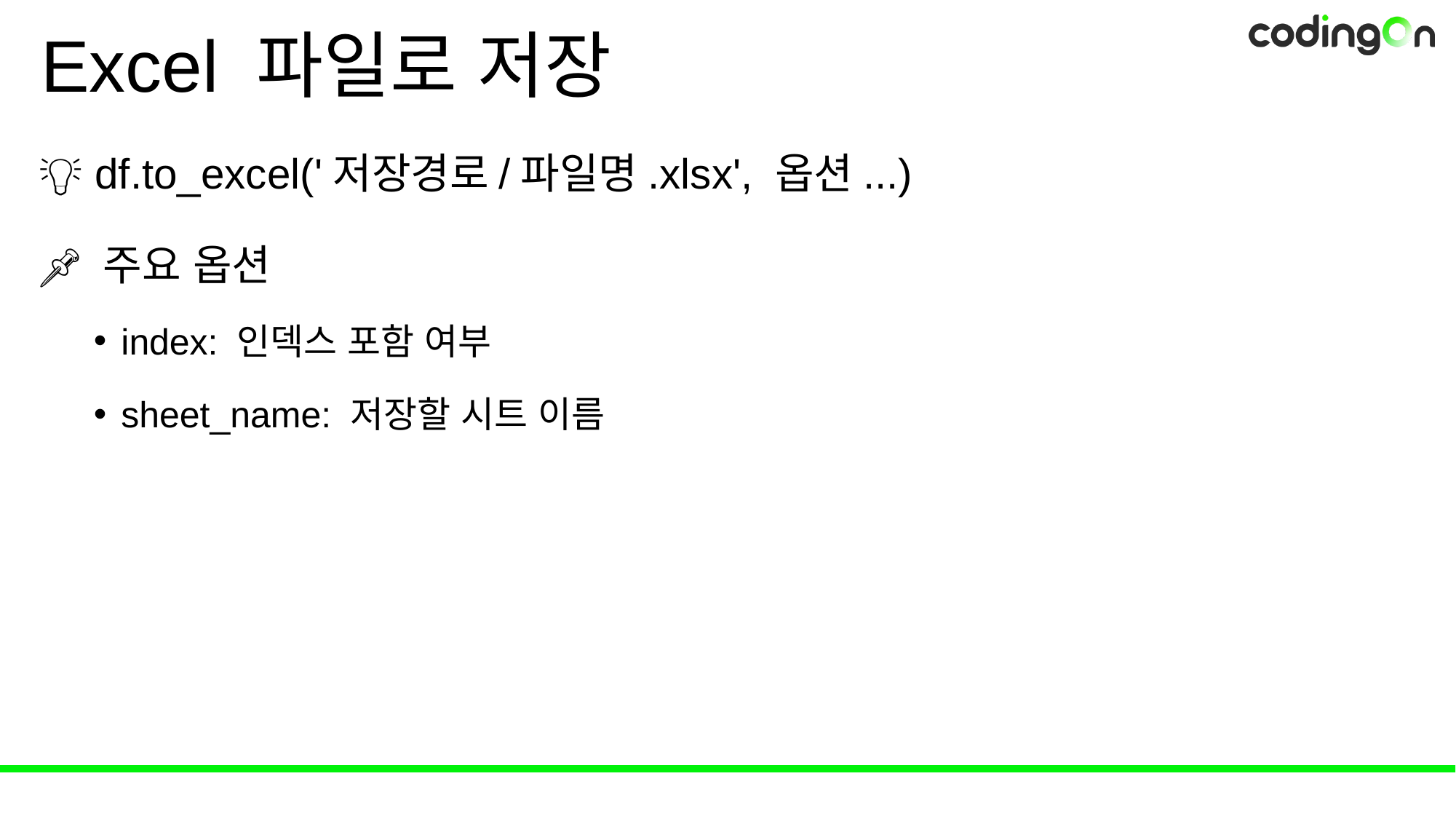

# Excel 파일로 저장
💡 df.to_excel('저장경로/파일명.xlsx', 옵션...)
📌 주요 옵션
index: 인덱스 포함 여부
sheet_name: 저장할 시트 이름